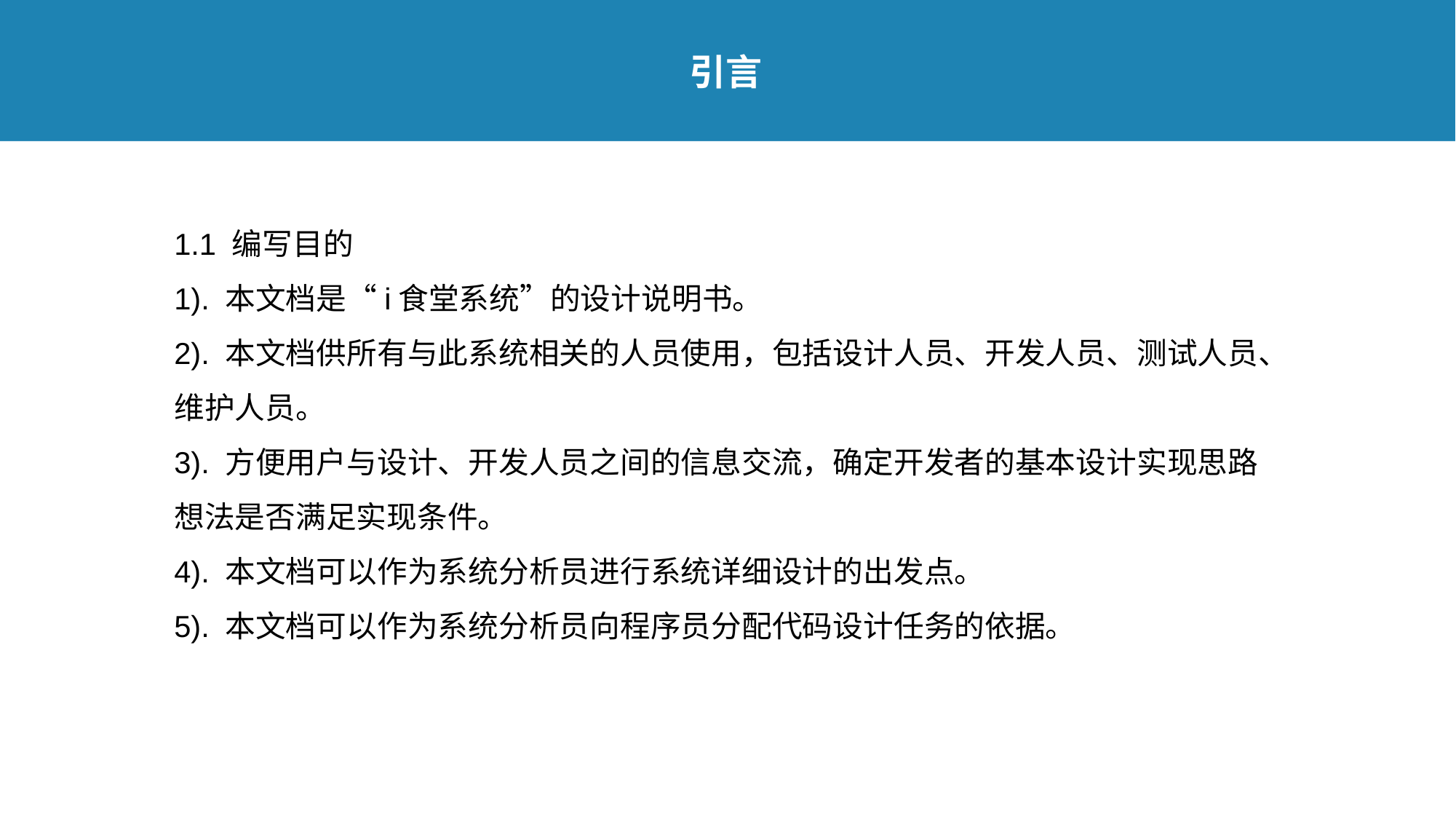

引言
1.1 编写目的
1). 本文档是“i食堂系统”的设计说明书。
2). 本文档供所有与此系统相关的人员使用，包括设计人员、开发人员、测试人员、维护人员。
3). 方便用户与设计、开发人员之间的信息交流，确定开发者的基本设计实现思路想法是否满足实现条件。
4). 本文档可以作为系统分析员进行系统详细设计的出发点。
5). 本文档可以作为系统分析员向程序员分配代码设计任务的依据。